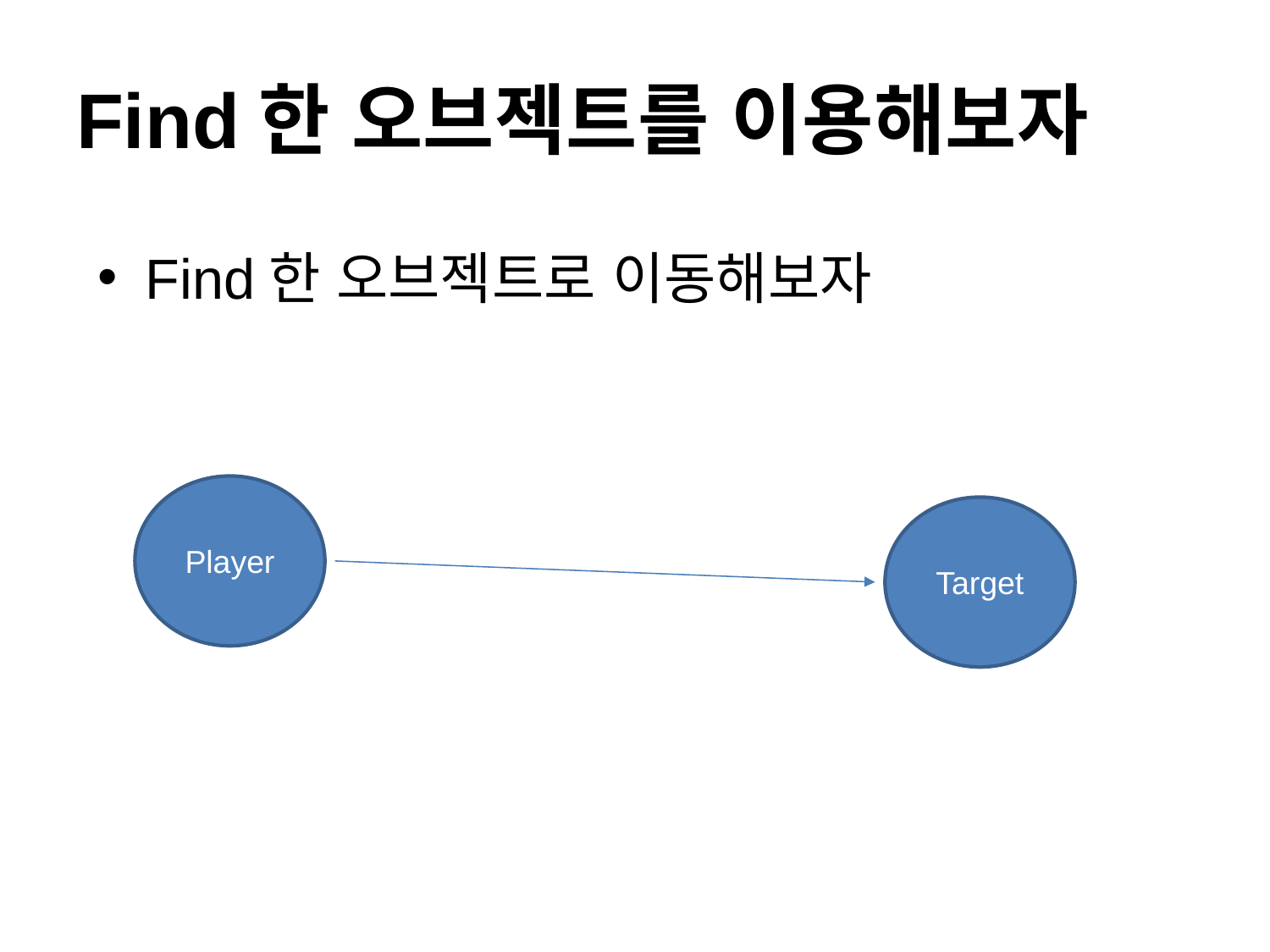

# Find한 오브젝트를 이용해보자
Find한 오브젝트로 이동해보자
Player
Target